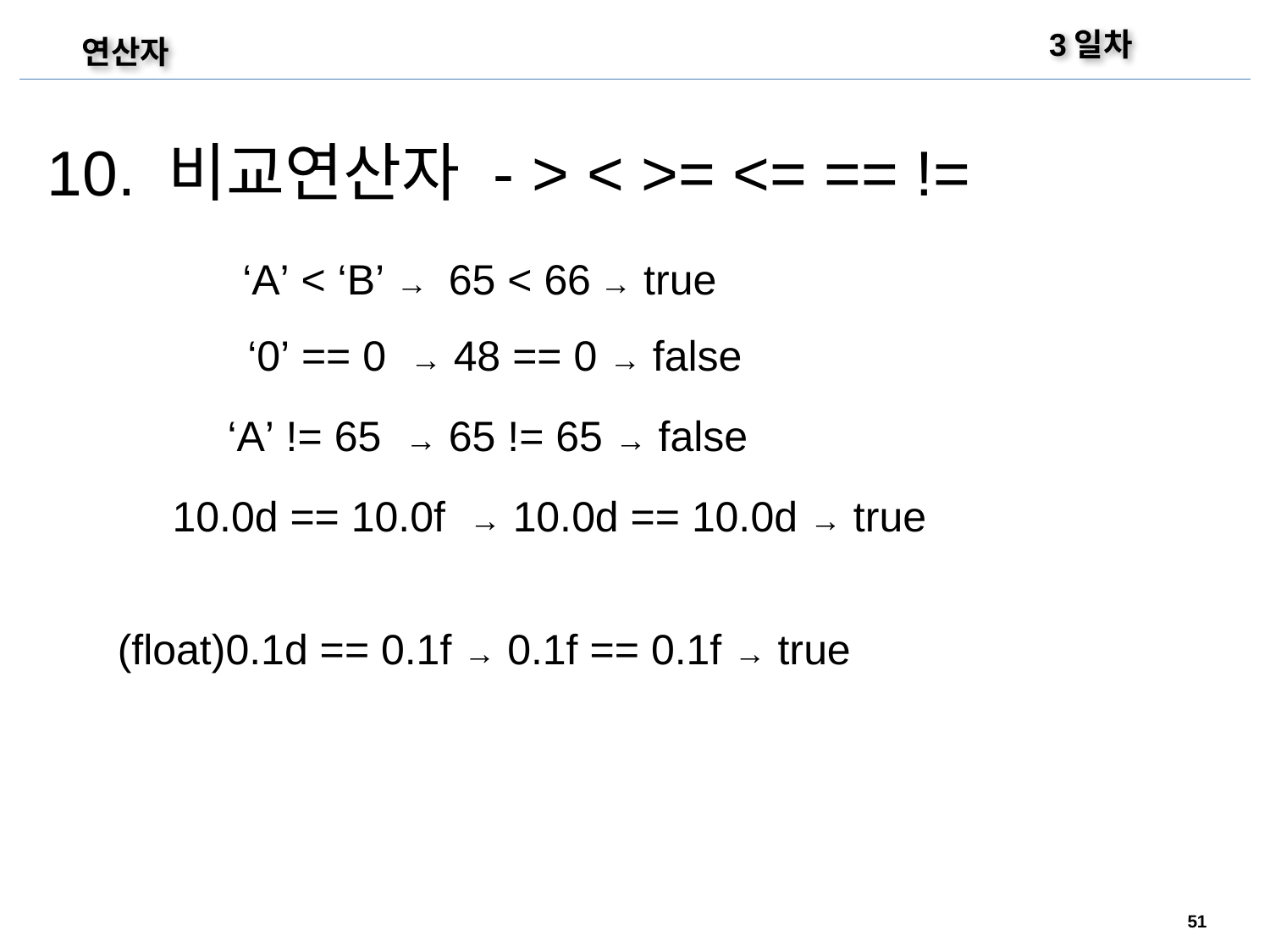

3일차
연산자
10. 비교연산자 - > < >= <= == !=
‘A’ < ‘B’ →  65 < 66 → true
‘0’ == 0  → 48 == 0 → false
‘A’ != 65  → 65 != 65 → false
10.0d == 10.0f  → 10.0d == 10.0d → true
(float)0.1d == 0.1f → 0.1f == 0.1f → true